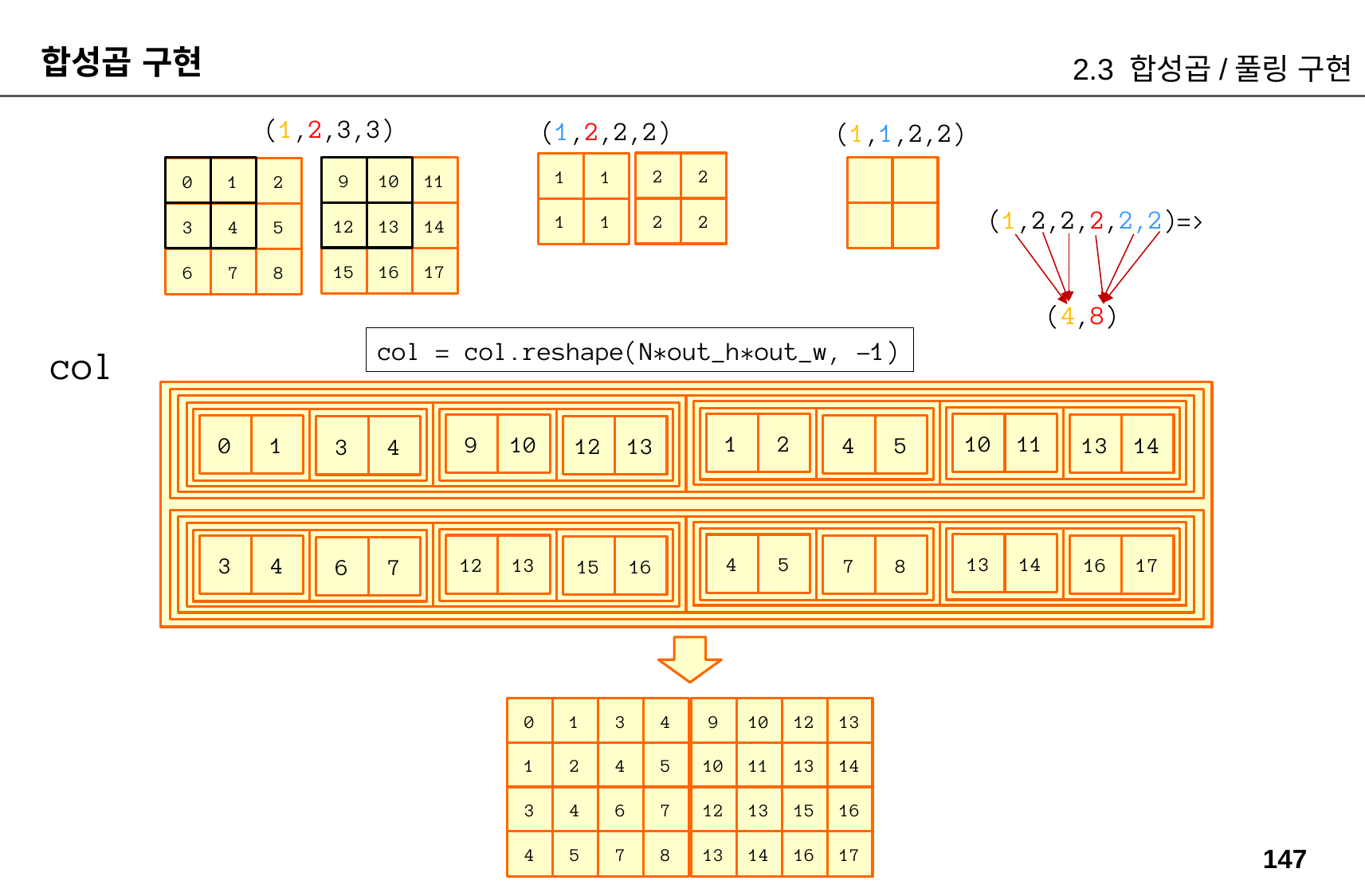

합성곱 구현
2.3 합성곱/풀링 구현
(1,2,3,3)
(1,2,2,2)
(1,1,2,2)
2
2
1
1

9
10
11

0
1
2
(1,2,2,2,2,2)=>

    (4,8)
2
2
1
1
12
13
14

3
4
5
15
16
17
6
7
8
col = col.reshape(N*out_h*out_w, -1)
col

10
11
1
2
9
10
13
14
0
1
4
5
12
13
3
4

13
14
4
5
12
13
16
17
3
4
7
8
15
16
6
7

0
1
3
4
9
10
12
13
1
2
4
5
10
11
13
14
3
4
6
7
12
13
15
16
4
5
7
8
13
14
16
17